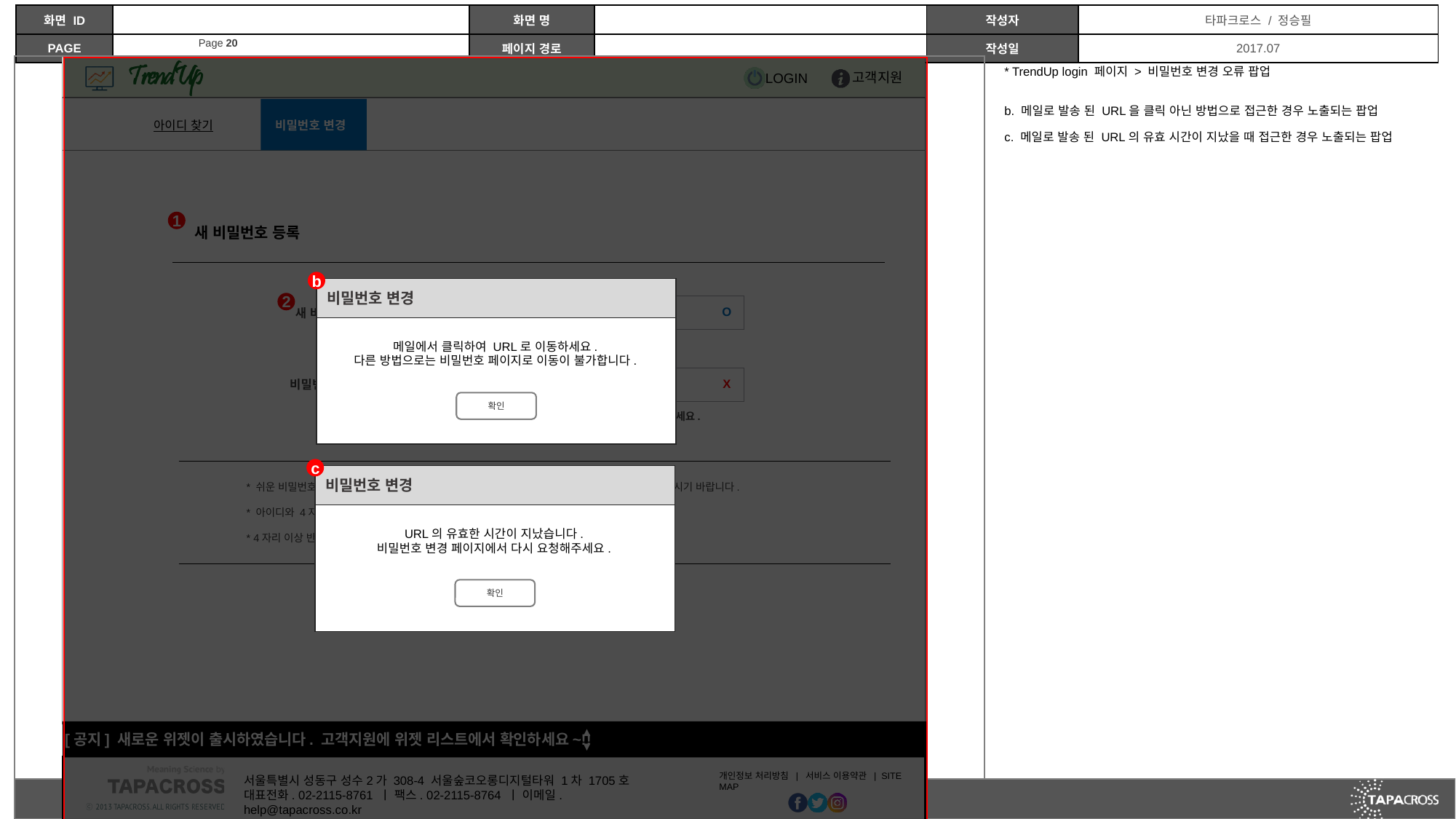

b
비밀번호 변경

메일에서 클릭하여 URL로 이동하세요.
다른 방법으로는 비밀번호 페이지로 이동이 불가합니다.
확인
c
비밀번호 변경

URL의 유효한 시간이 지났습니다.
비밀번호 변경 페이지에서 다시 요청해주세요.
확인
* TrendUp login 페이지 > 비밀번호 변경 오류 팝업
b. 메일로 발송 된 URL을 클릭 아닌 방법으로 접근한 경우 노출되는 팝업
c. 메일로 발송 된 URL의 유효 시간이 지났을 때 접근한 경우 노출되는 팝업

아이디 찾기
비밀번호 변경
1
새 비밀번호 등록
2
새 비밀번호

O
영문 + 숫자 6자리 이상 12자리 이하로 입력해주세요.
비밀번호 확인

X
재확인을 위하여 입력하신 비밀번호를 다시 한번 입력해주세요.
* 쉬운 비밀번호나 자주 쓰는 사이트의 비밀번호가 같을 경우 도용되기 쉬우므로 주기적으로 변경하시기 바랍니다.
* 아이디와 4자리 이상 동일한 비밀번호는 사용 불가합니다.
* 4자리 이상 반복되는 문자, 숫자는 사용 불가능합니다.
3
확인